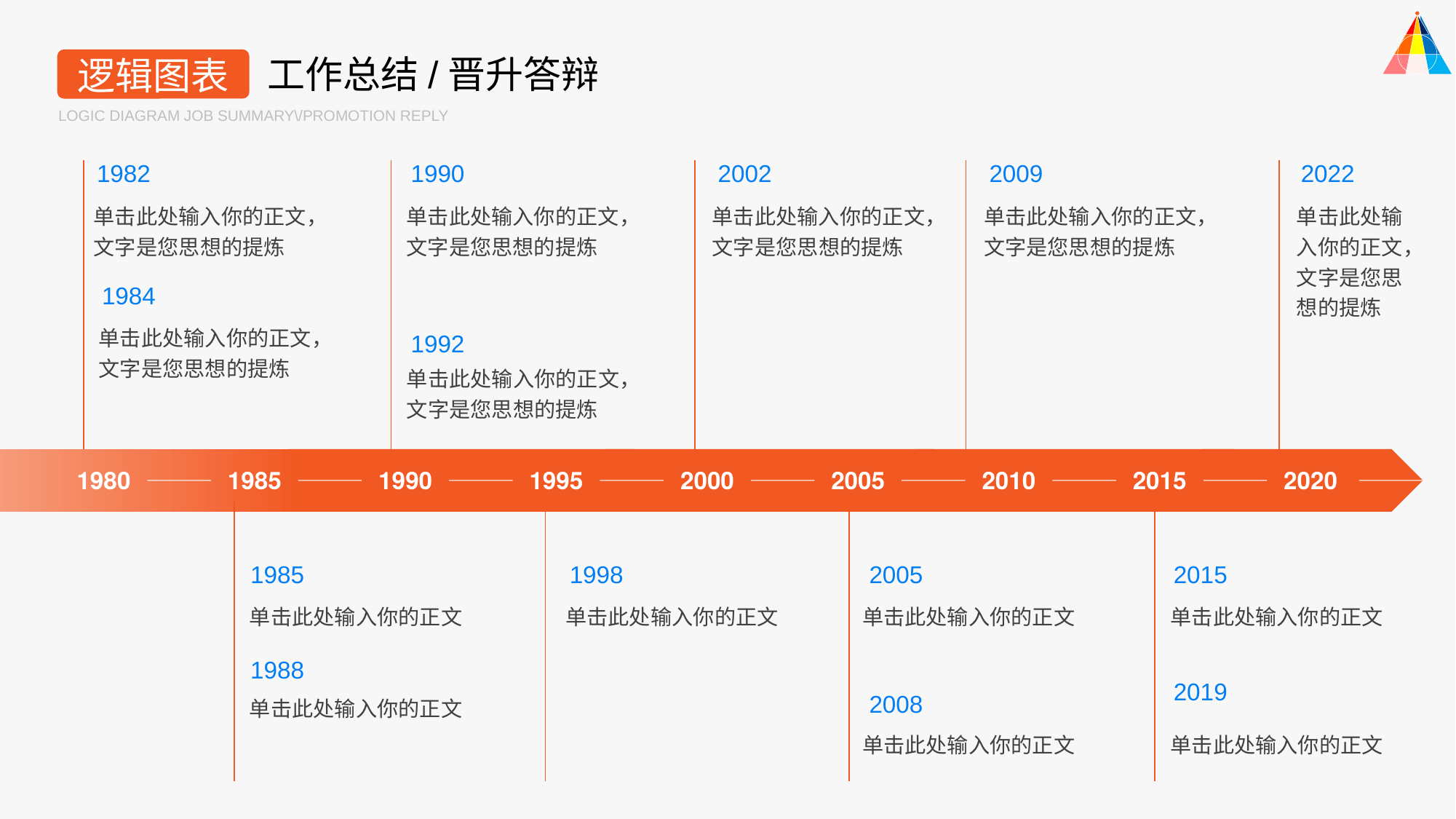

工作总结/晋升答辩

逻辑图表
LOGIC DIAGRAM JOB SUMMARY\/PROMOTION REPLY
1982
1990
2002
2009
2022
单击此处输入你的正文，文字是您思想的提炼
单击此处输入你的正文，文字是您思想的提炼
单击此处输入你的正文，文字是您思想的提炼
单击此处输入你的正文，文字是您思想的提炼
单击此处输入你的正文，文字是您思想的提炼
单击此处输入你的正文，文字是您思想的提炼
1984
单击此处输入你的正文，文字是您思想的提炼
1992

1980
1985
1990
1995
2000
2005
2010
2015
2020
1985
1998
2005
2015
单击此处输入你的正文
单击此处输入你的正文
单击此处输入你的正文
单击此处输入你的正文
单击此处输入你的正文
单击此处输入你的正文
1988
2019
2008
单击此处输入你的正文